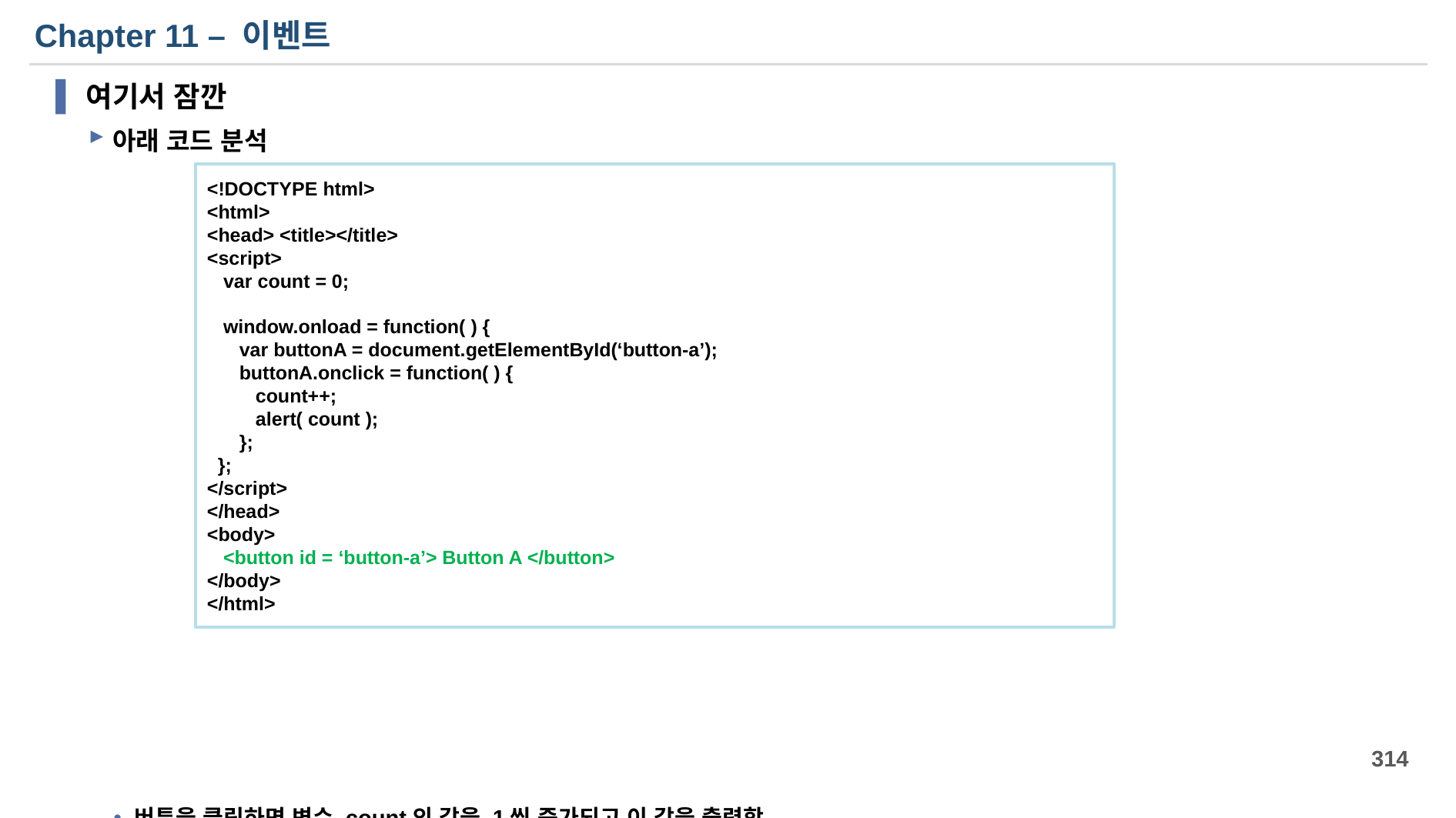

# Chapter 11 – 이벤트
여기서 잠깐
아래 코드 분석

버튼을 클릭하면 변수 count의 값을 1씩 증가되고 이 값을 출력함
<!DOCTYPE html>
<html>
<head> <title></title>
<script>
   var count = 0;

   window.onload = function( ) {
      var buttonA = document.getElementById(‘button-a’);
      buttonA.onclick = function( ) {
         count++;
         alert( count );
      };
  };
</script>
</head>
<body>
   <button id = ‘button-a’> Button A </button>
</body>
</html>
314